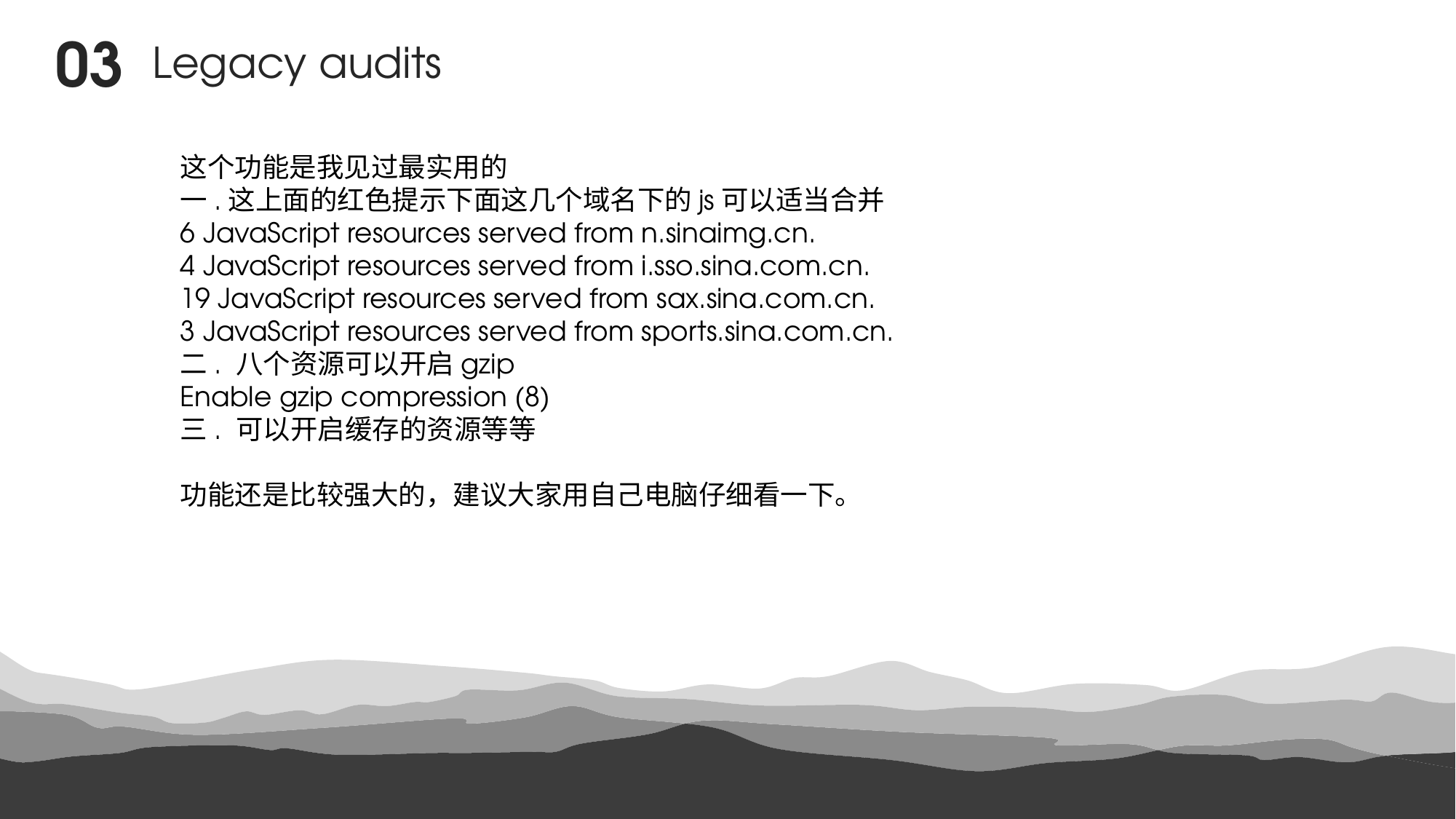

03
Legacy audits

这个功能是我见过最实用的
一.这上面的红色提示下面这几个域名下的js可以适当合并
6 JavaScript resources served from n.sinaimg.cn.
4 JavaScript resources served from i.sso.sina.com.cn.
19 JavaScript resources served from sax.sina.com.cn.
3 JavaScript resources served from sports.sina.com.cn.
二. 八个资源可以开启gzip
Enable gzip compression (8)
三. 可以开启缓存的资源等等

功能还是比较强大的，建议大家用自己电脑仔细看一下。